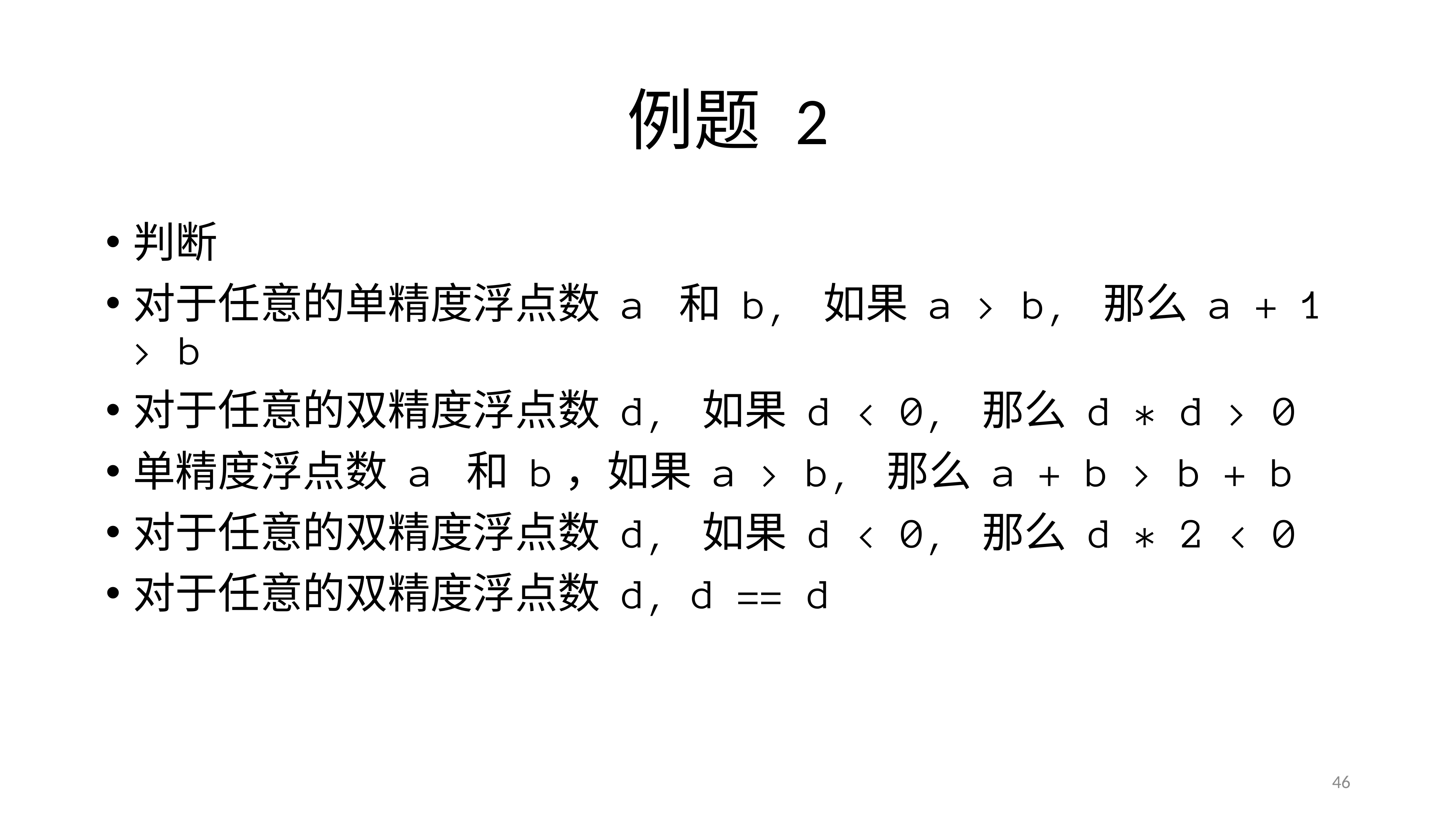

# 例题 2
判断
对于任意的单精度浮点数 a 和 b, 如果 a > b, 那么 a + 1 > b
对于任意的双精度浮点数 d, 如果 d < 0, 那么 d * d > 0
单精度浮点数 a 和 b，如果 a > b, 那么 a + b > b + b
对于任意的双精度浮点数 d, 如果 d < 0, 那么 d * 2 < 0
对于任意的双精度浮点数 d, d == d
46